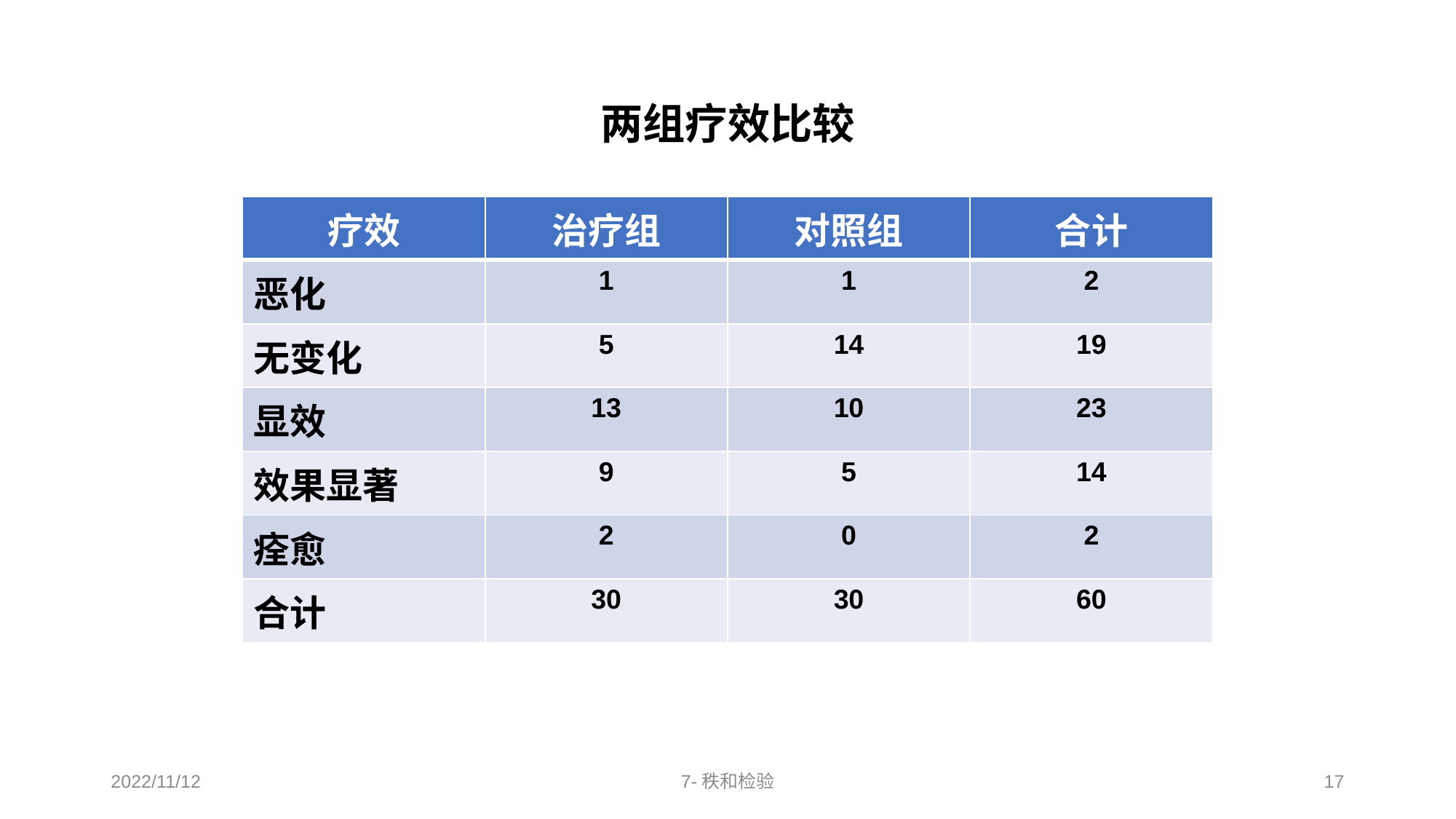

两组疗效比较
| 疗效 | 治疗组 | 对照组 | 合计 |
| --- | --- | --- | --- |
| 恶化 | 1 | 1 | 2 |
| 无变化 | 5 | 14 | 19 |
| 显效 | 13 | 10 | 23 |
| 效果显著 | 9 | 5 | 14 |
| 痊愈 | 2 | 0 | 2 |
| 合计 | 30 | 30 | 60 |
2022/11/12
7-秩和检验
17